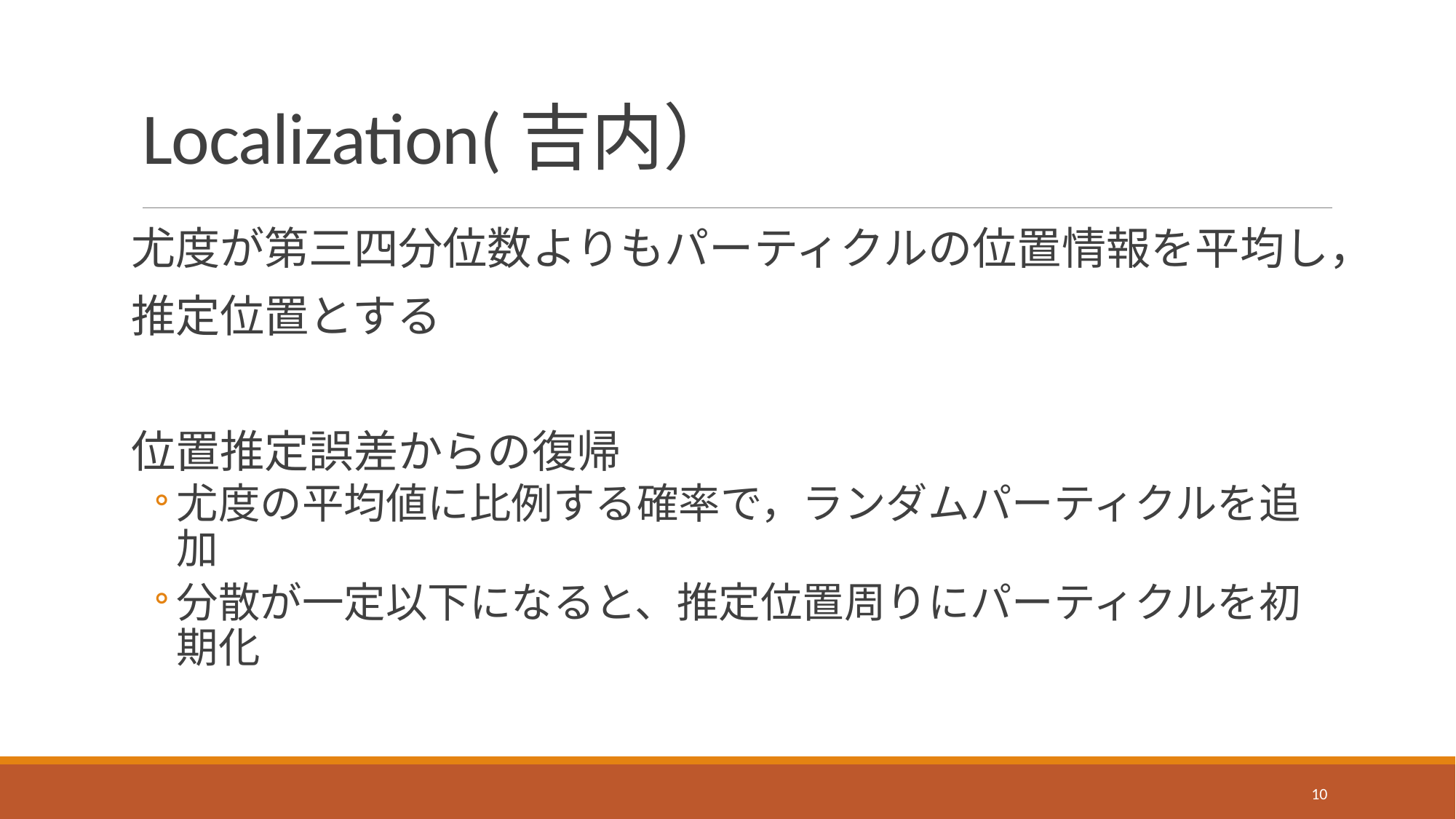

# Localization(吉内）
尤度が第三四分位数よりもパーティクルの位置情報を平均し，
推定位置とする

位置推定誤差からの復帰
尤度の平均値に比例する確率で，ランダムパーティクルを追加
分散が一定以下になると、推定位置周りにパーティクルを初期化

10